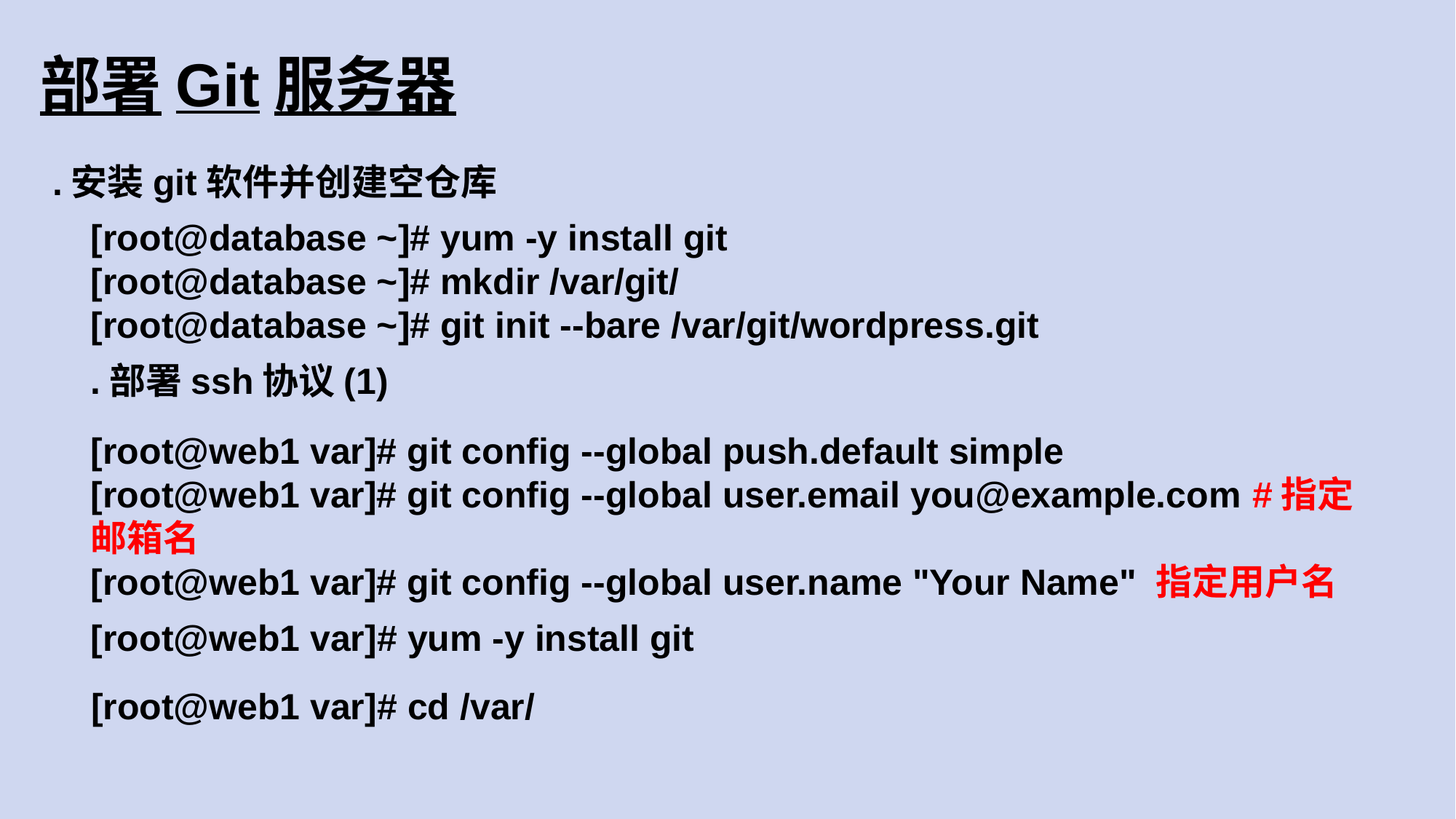

部署Git服务器
.安装git软件并创建空仓库
[root@database ~]# yum -y install git
[root@database ~]# mkdir /var/git/
[root@database ~]# git init --bare /var/git/wordpress.git
.部署ssh协议(1)
[root@web1 var]# git config --global push.default simple
[root@web1 var]# git config --global user.email you@example.com #指定邮箱名
[root@web1 var]# git config --global user.name "Your Name" 指定用户名
[root@web1 var]# yum -y install git
[root@web1 var]# cd /var/